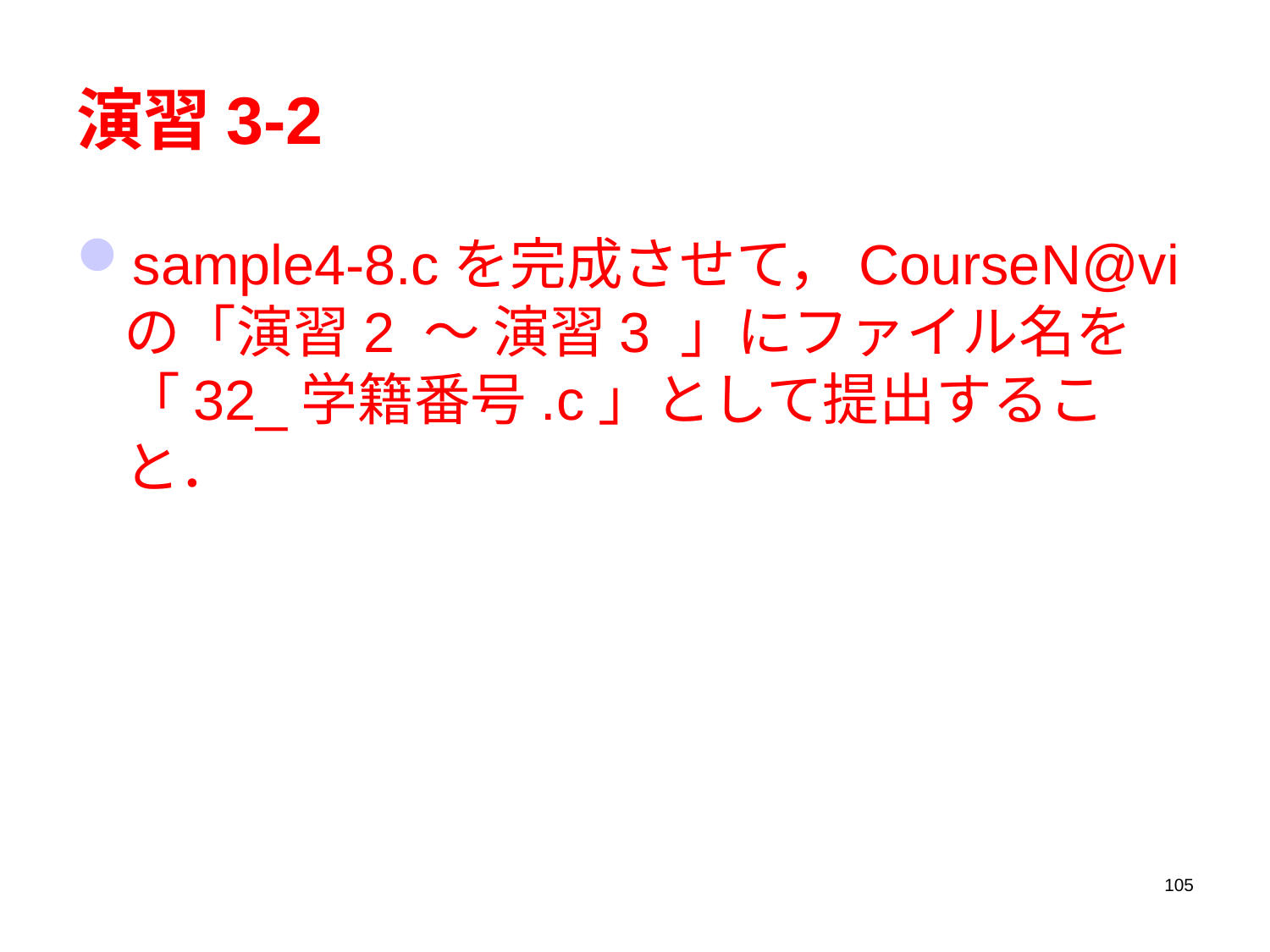

# 演習3-2
sample4-8.cを完成させて，CourseN@viの「演習2 ～ 演習3 」にファイル名を「32_学籍番号.c」として提出すること．

105